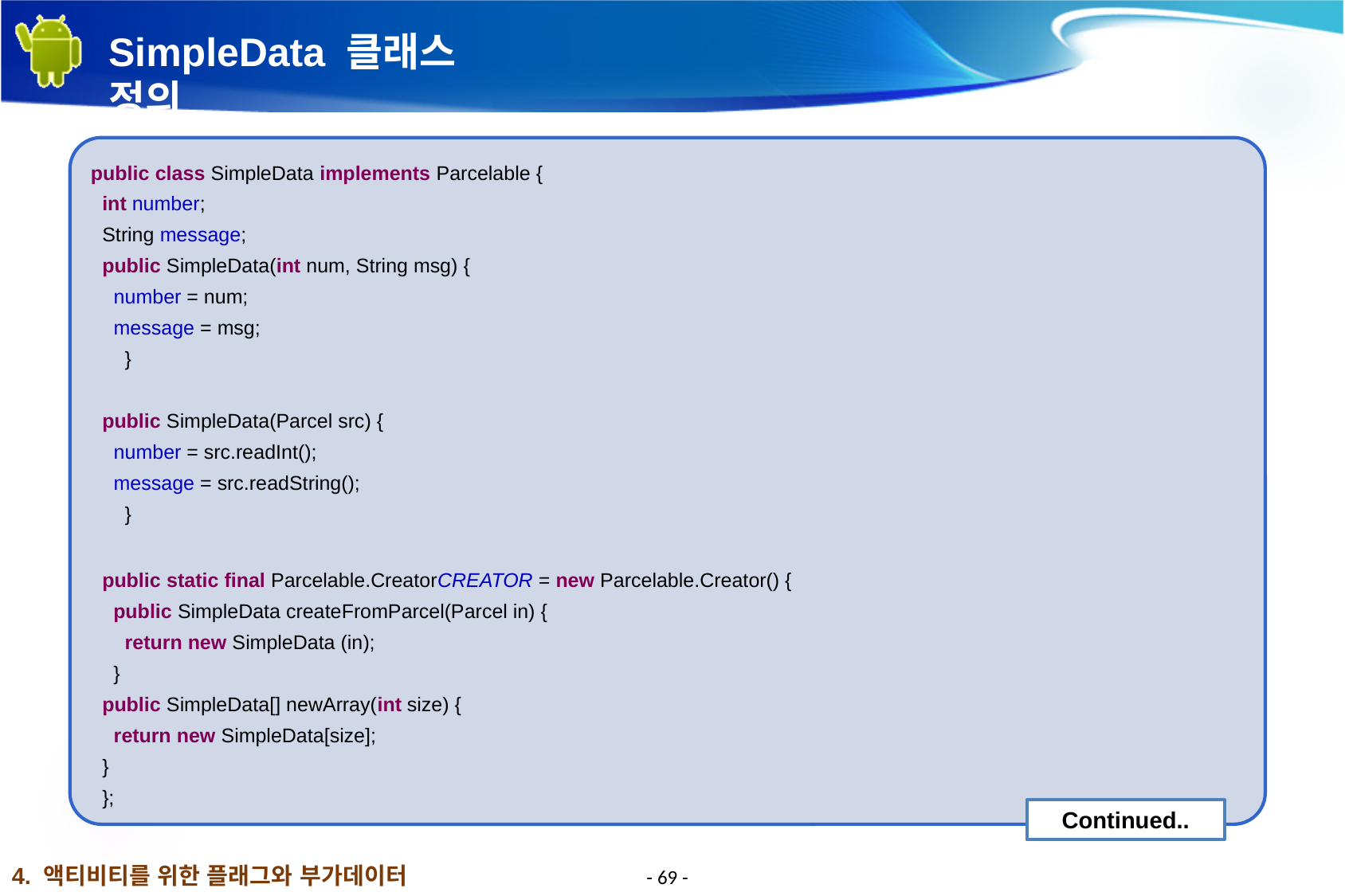

# SimpleData 클래스 정의
public class SimpleData implements Parcelable {
int number;
String message;
public SimpleData(int num, String msg) {
number = num;
message = msg;
  }

public SimpleData(Parcel src) {
number = src.readInt();
message = src.readString();
  }

public static final Parcelable.CreatorCREATOR = new Parcelable.Creator() {
  public SimpleData createFromParcel(Parcel in) {
  return new SimpleData (in);
  }
public SimpleData[] newArray(int size) {
return new SimpleData[size];
}
};
Continued..
4. 액티비티를 위한 플래그와 부가데이터